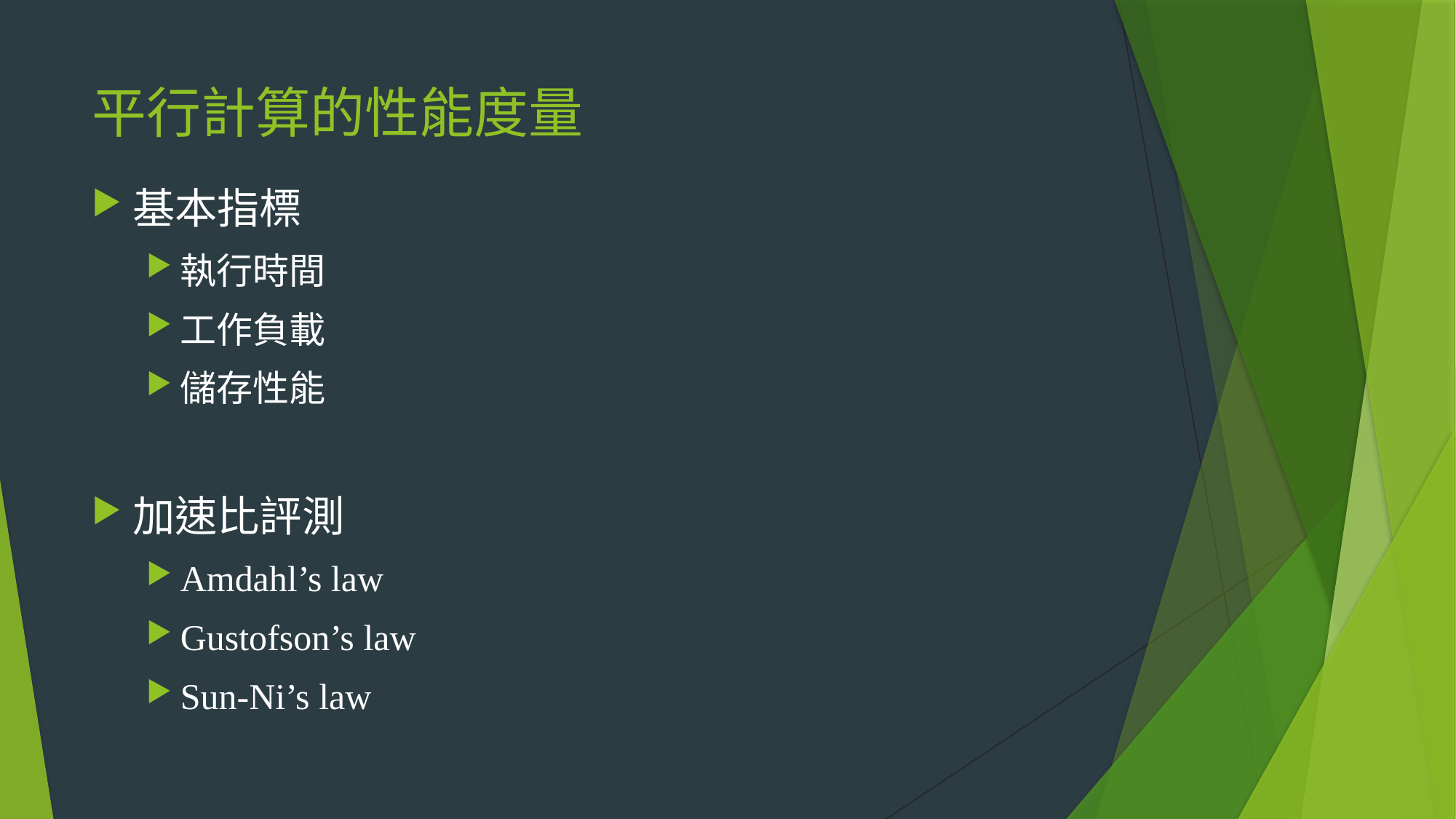

# 平行計算的性能度量
基本指標
執行時間
工作負載
儲存性能

加速比評測
Amdahl’s law
Gustofson’s law
Sun-Ni’s law